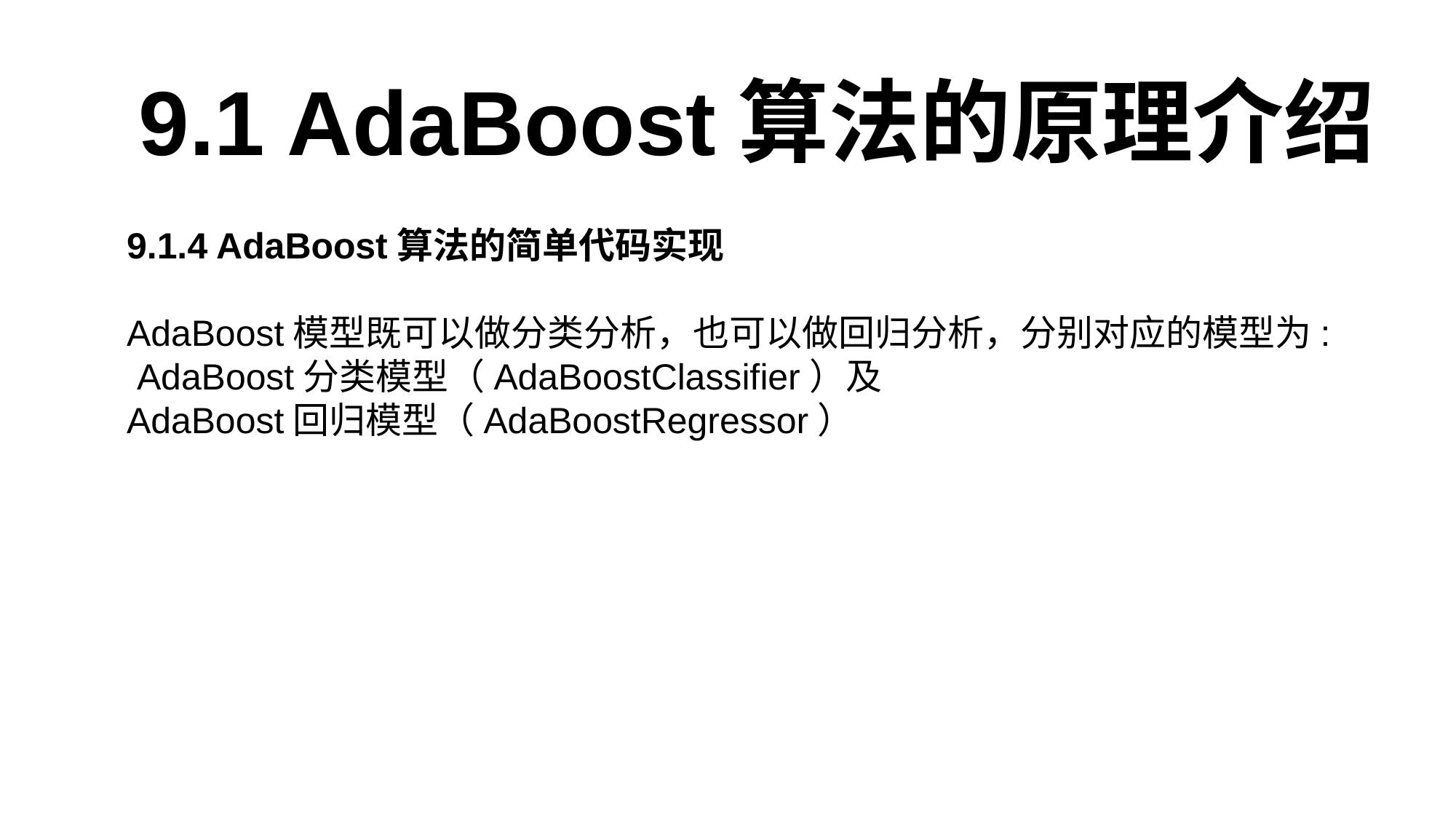

9.1 AdaBoost算法的原理介绍
9.1.4 AdaBoost算法的简单代码实现

AdaBoost模型既可以做分类分析，也可以做回归分析，分别对应的模型为: AdaBoost分类模型（AdaBoostClassifier）及
AdaBoost回归模型（AdaBoostRegressor）